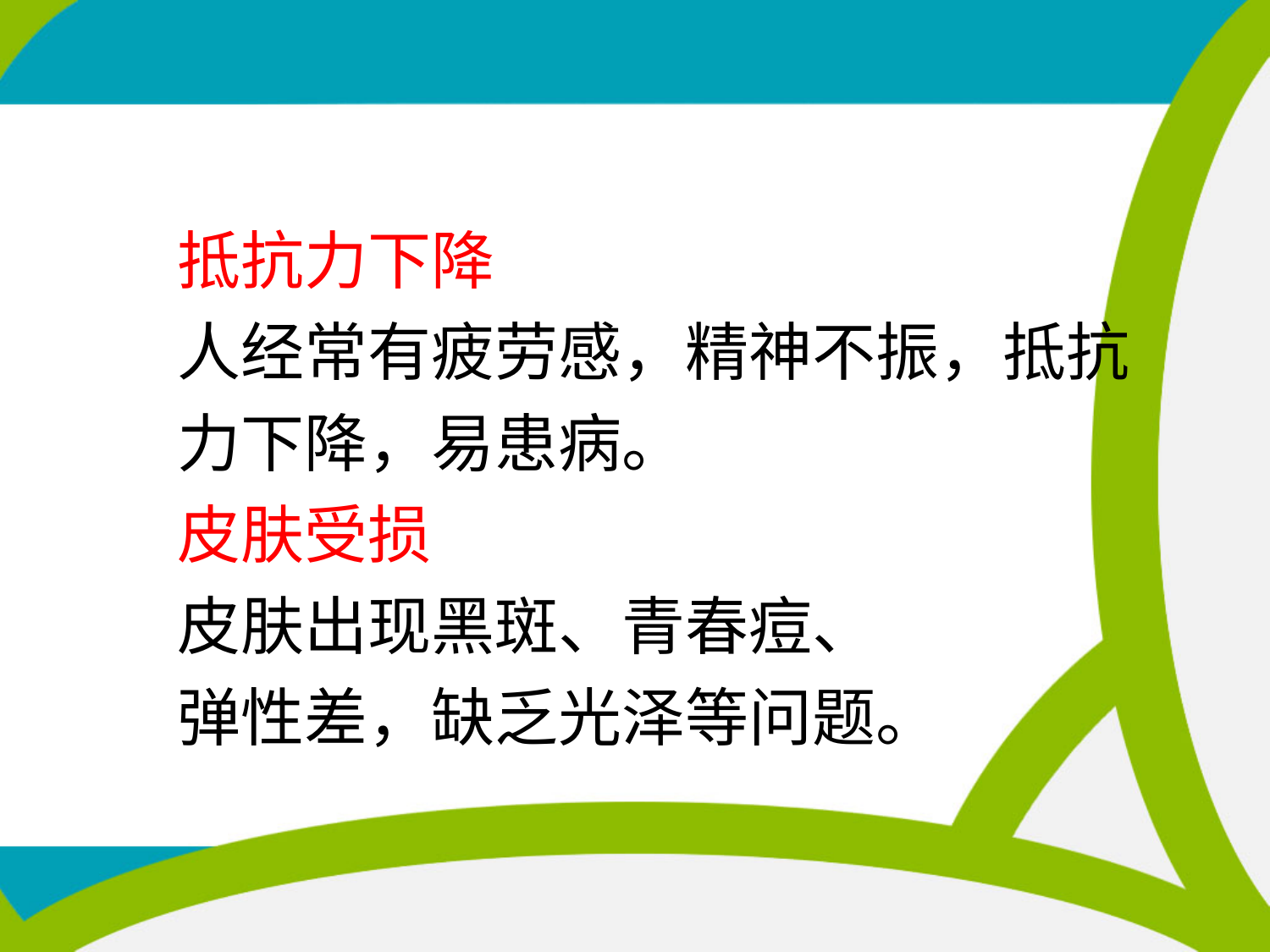

# 抵抗力下降 人经常有疲劳感，精神不振，抵抗力下降，易患病。 皮肤受损 皮肤出现黑斑、青春痘、 弹性差，缺乏光泽等问题。